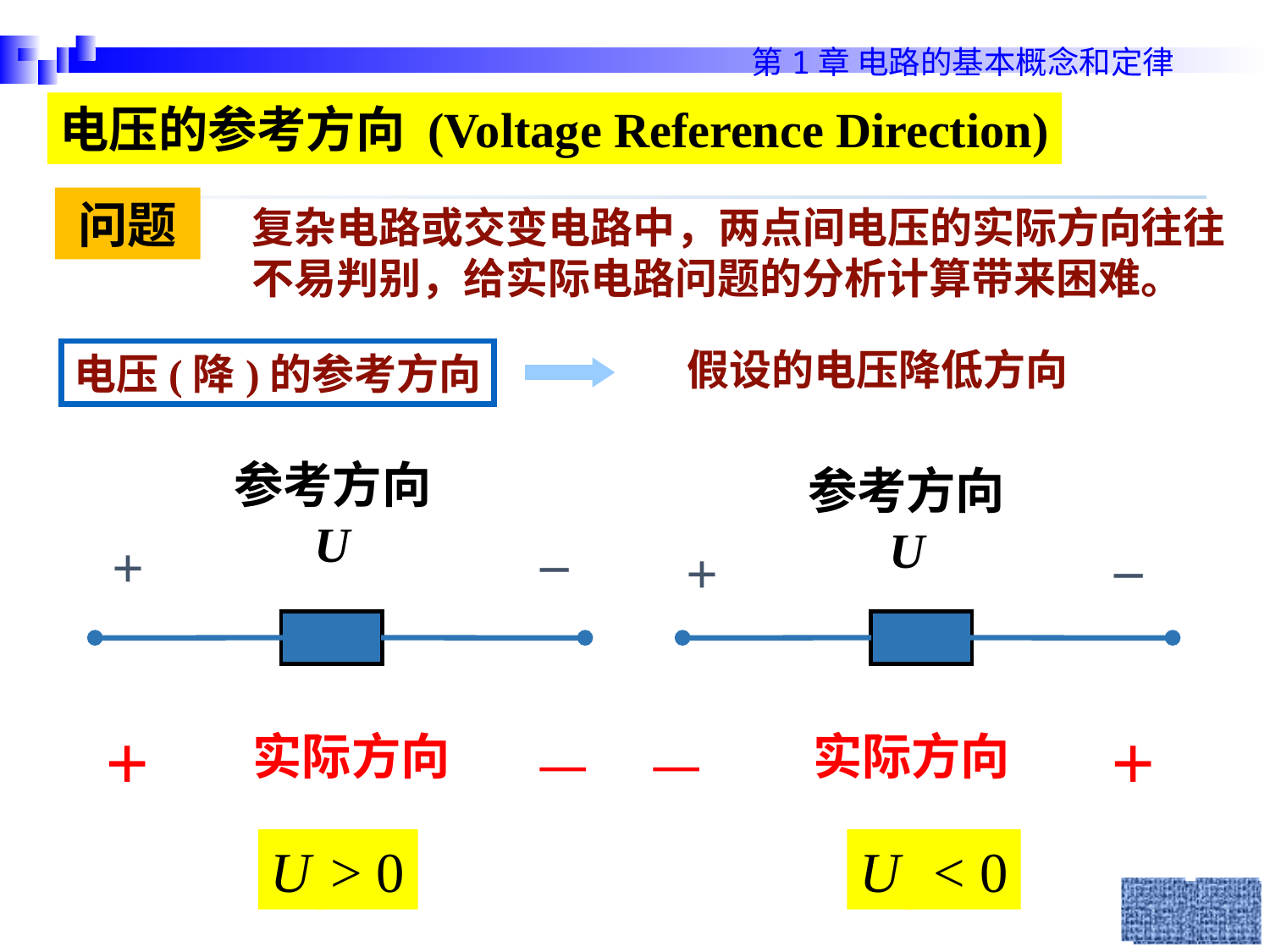

电压的参考方向 (Voltage Reference Direction)
问题
复杂电路或交变电路中，两点间电压的实际方向往往不易判别，给实际电路问题的分析计算带来困难。
假设的电压降低方向
电压(降)的参考方向

参考方向
U
–
+
参考方向
U
–
+

+
实际方向

+
实际方向

U
U
> 0
 < 0